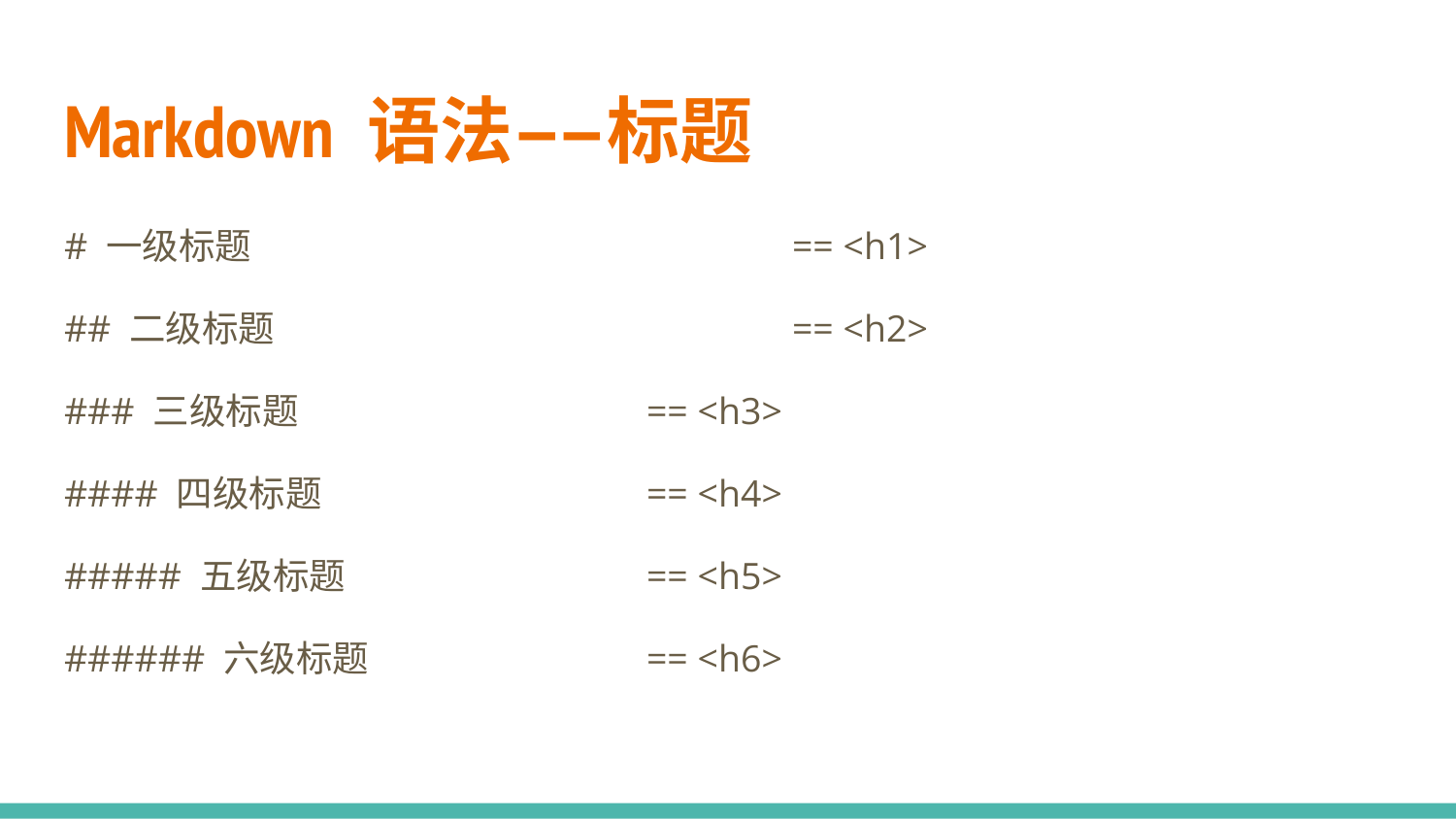

# Markdown 语法——标题
# 一级标题				== <h1>
## 二级标题				== <h2>
### 三级标题			== <h3>
#### 四级标题			== <h4>
##### 五级标题			== <h5>
###### 六级标题		== <h6>